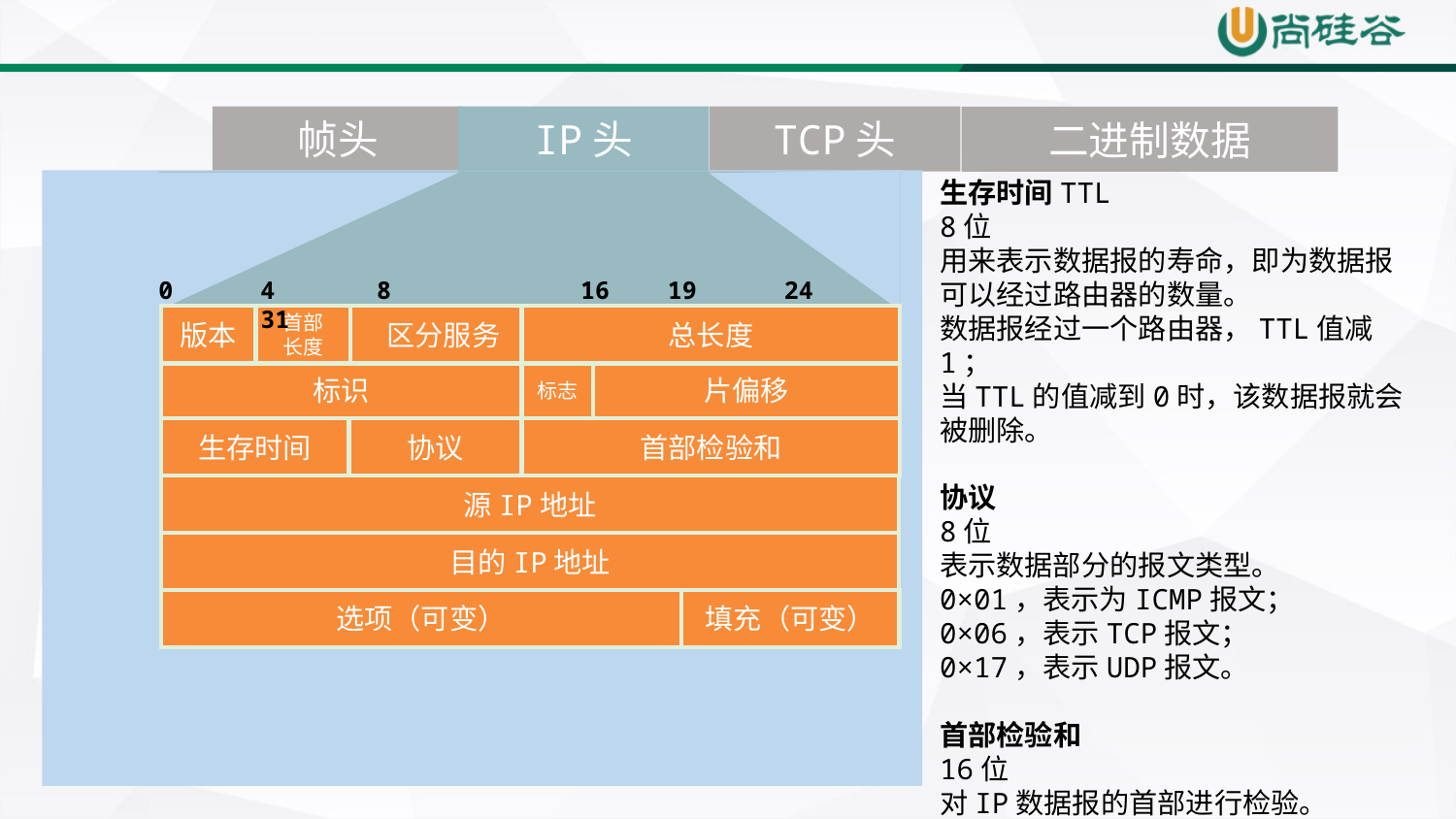

帧头
IP头
TCP头
二进制数据

生存时间TTL
8位
用来表示数据报的寿命，即为数据报可以经过路由器的数量。
数据报经过一个路由器，TTL值减1；
当TTL的值减到0时，该数据报就会被删除。

协议
8位
表示数据部分的报文类型。
0×01，表示为ICMP报文；
0×06，表示TCP报文；
0×17，表示UDP报文。

首部检验和
16位
对IP数据报的首部进行检验。

0      4       8             16    19      24              31
版本
首部
长度
区分服务
总长度
标识
标志
片偏移
生存时间
协议
首部检验和
源IP地址
目的IP地址
选项（可变）
填充（可变）